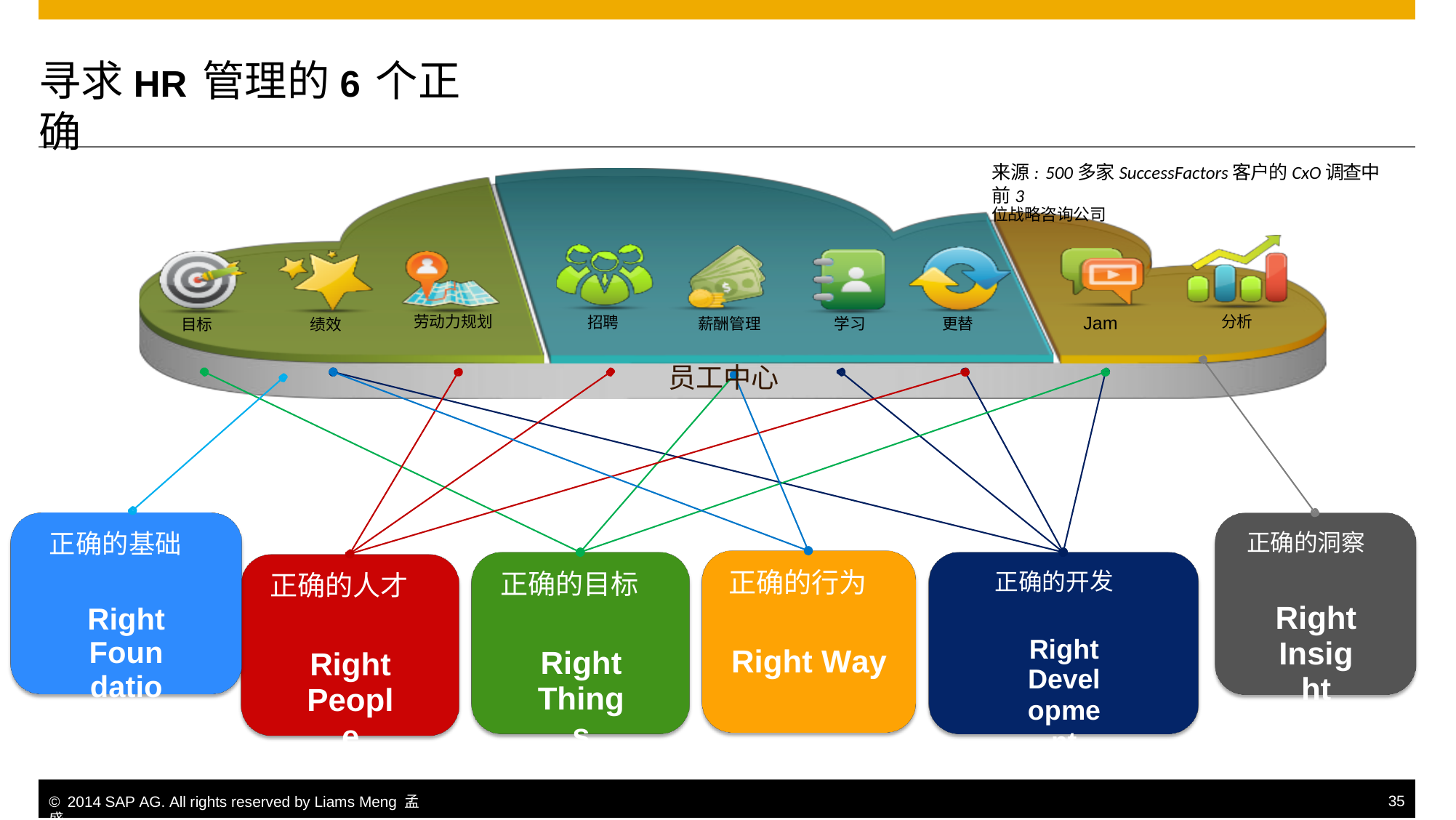

寻求HR管理的6个正确

来源: 500多家SuccessFactors客户的CxO调查中前3
位战略咨询公司

分析
劳动力规划
招聘
Jam
学习
更替
薪酬管理
目标
绩效

员工中心

正确的洞察
正确的基础

正确的行为
正确的开发
正确的目标
正确的人才
Right
Insight
Right
Foundation
Right
Development
Right Way
Right
Things
Right
People

© 2014 SAP AG. All rights reserved by Liams Meng 孟盛.
35